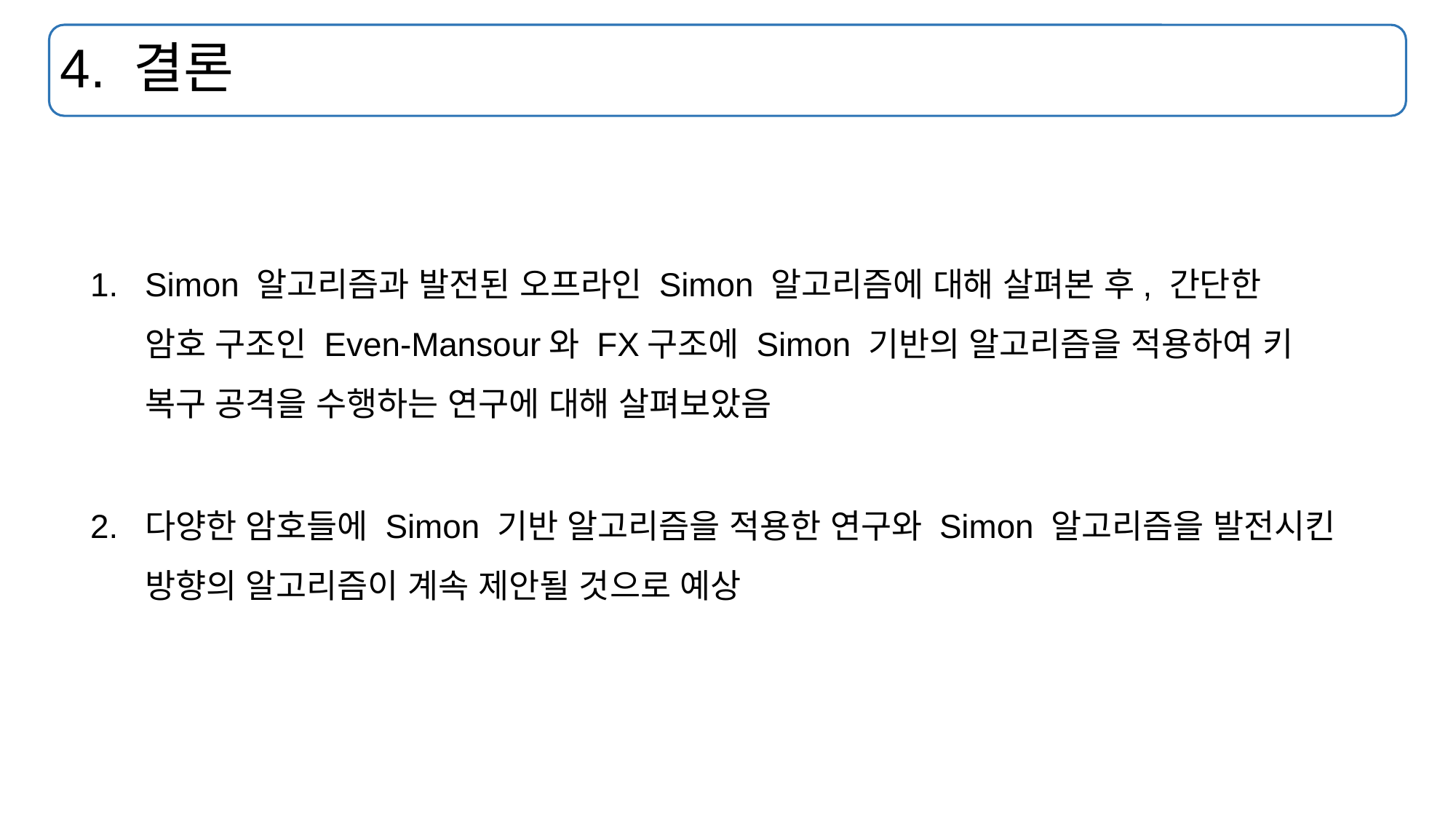

# 4. 결론
Simon 알고리즘과 발전된 오프라인 Simon 알고리즘에 대해 살펴본 후, 간단한 암호 구조인 Even-Mansour와 FX구조에 Simon 기반의 알고리즘을 적용하여 키 복구 공격을 수행하는 연구에 대해 살펴보았음
다양한 암호들에 Simon 기반 알고리즘을 적용한 연구와 Simon 알고리즘을 발전시킨 방향의 알고리즘이 계속 제안될 것으로 예상